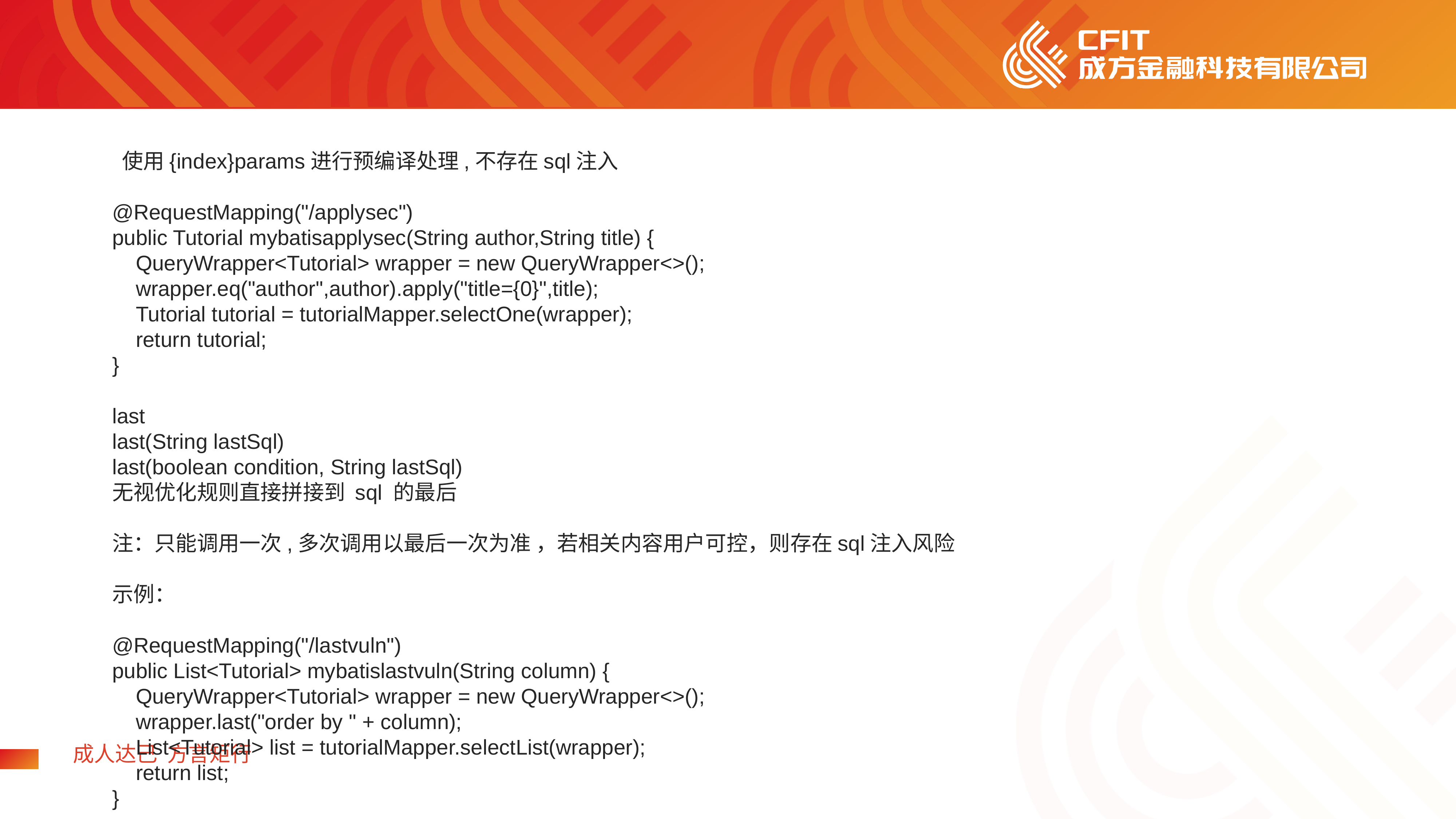

​ 使用{index}params进行预编译处理,不存在sql注入

@RequestMapping("/applysec")
public Tutorial mybatisapplysec(String author,String title) {
    QueryWrapper<Tutorial> wrapper = new QueryWrapper<>();
    wrapper.eq("author",author).apply("title={0}",title);
    Tutorial tutorial = tutorialMapper.selectOne(wrapper);
    return tutorial;
}

last
last(String lastSql)
last(boolean condition, String lastSql)
无视优化规则直接拼接到 sql 的最后

注：只能调用一次,多次调用以最后一次为准 ，若相关内容用户可控，则存在sql注入风险

示例：

@RequestMapping("/lastvuln")
public List<Tutorial> mybatislastvuln(String column) {
    QueryWrapper<Tutorial> wrapper = new QueryWrapper<>();
    wrapper.last("order by " + column);
    List<Tutorial> list = tutorialMapper.selectList(wrapper);
    return list;
}